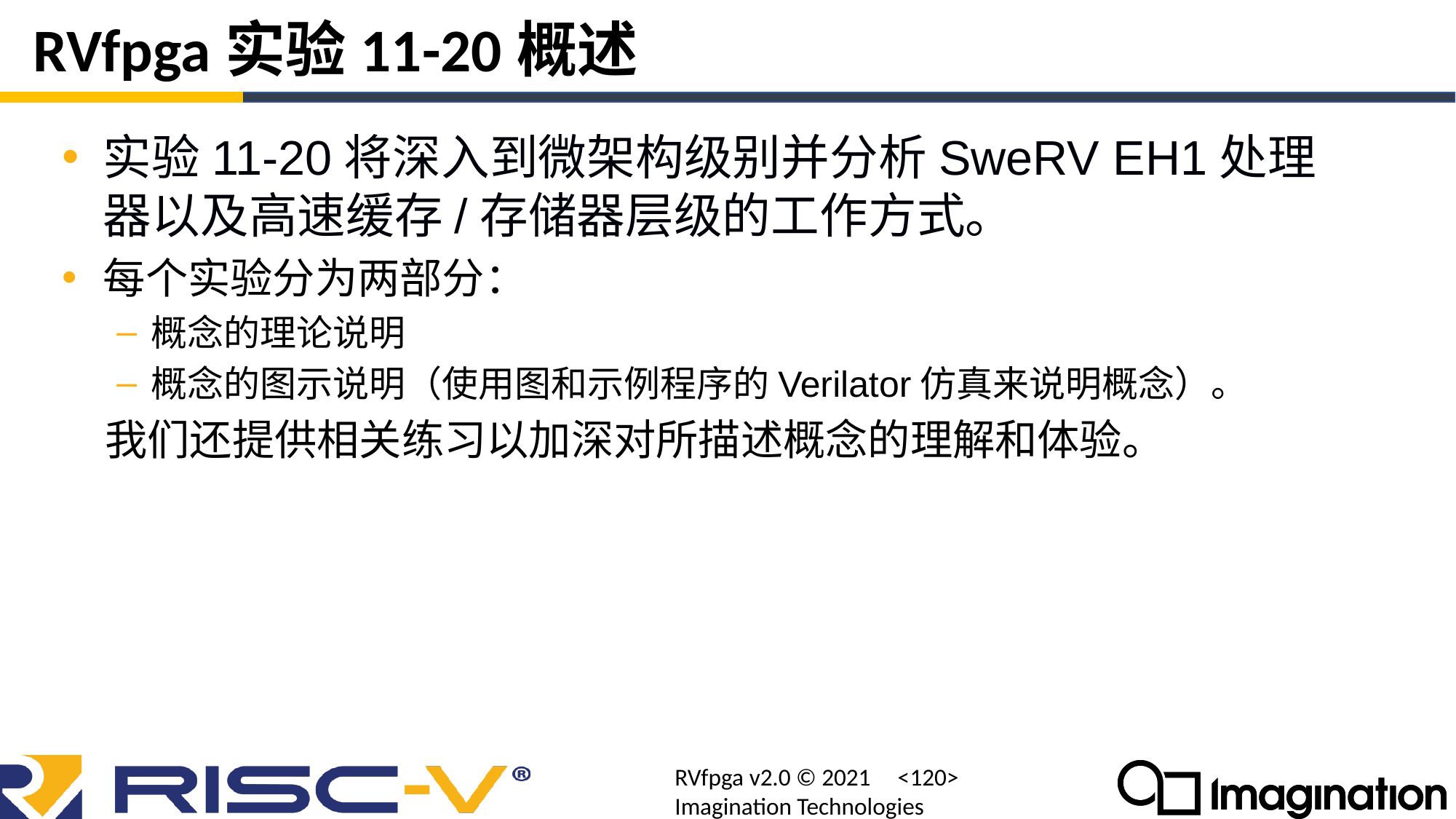

# RVfpga实验11-20概述
实验11-20将深入到微架构级别并分析SweRV EH1处理器以及高速缓存/存储器层级的工作方式。
每个实验分为两部分：
概念的理论说明
概念的图示说明（使用图和示例程序的Verilator仿真来说明概念）。
我们还提供相关练习以加深对所描述概念的理解和体验。